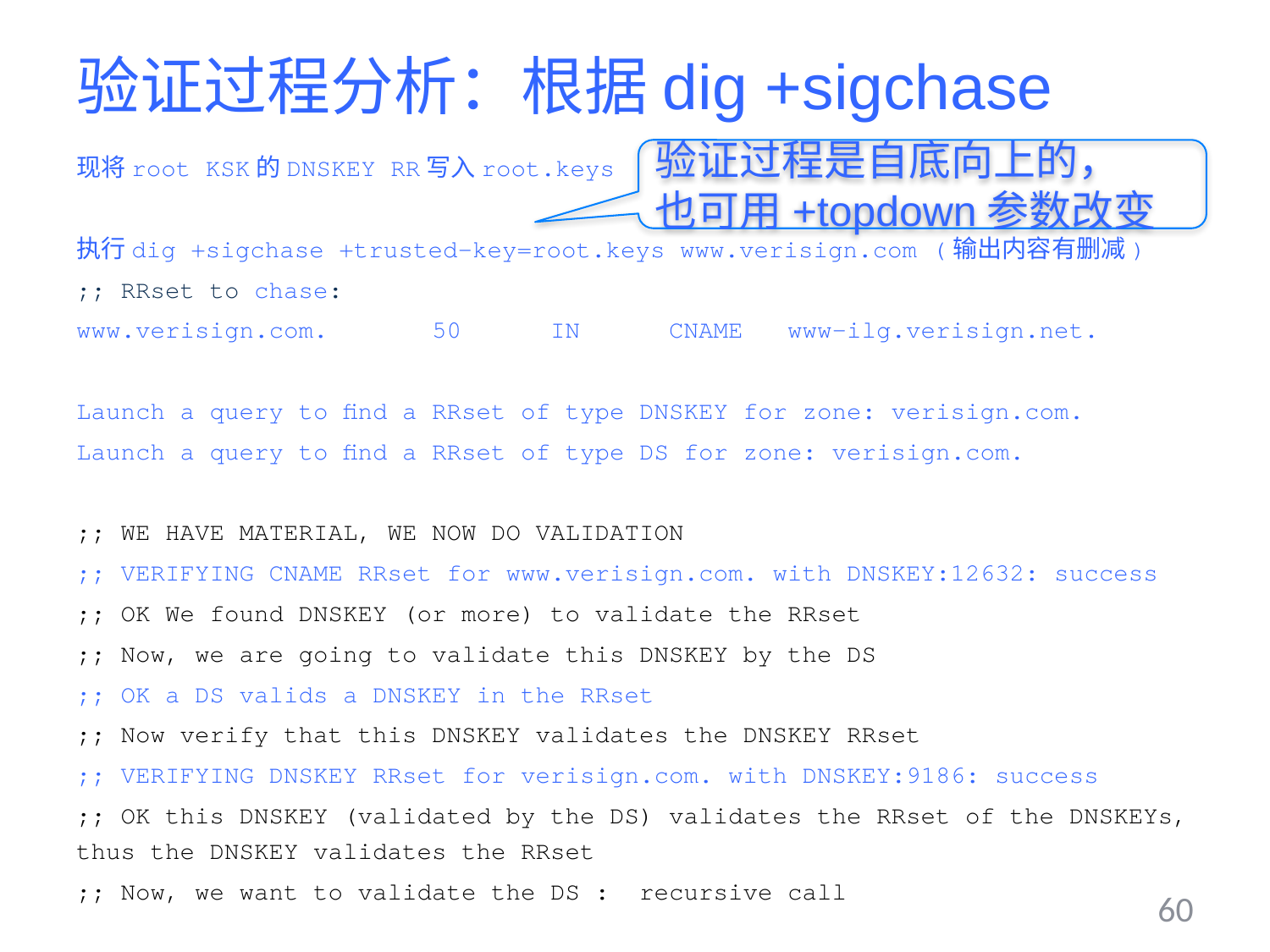

# 验证过程分析：根据dig +sigchase
现将root KSK的DNSKEY RR写入root.keys

执行dig +sigchase +trusted-key=root.keys www.verisign.com (输出内容有删减)
;; RRset to chase:
www.verisign.com.       50      IN      CNAME   www-ilg.verisign.net.

Launch a query to find a RRset of type DNSKEY for zone: verisign.com.
Launch a query to find a RRset of type DS for zone: verisign.com.

;; WE HAVE MATERIAL, WE NOW DO VALIDATION
;; VERIFYING CNAME RRset for www.verisign.com. with DNSKEY:12632: success
;; OK We found DNSKEY (or more) to validate the RRset
;; Now, we are going to validate this DNSKEY by the DS
;; OK a DS valids a DNSKEY in the RRset
;; Now verify that this DNSKEY validates the DNSKEY RRset
;; VERIFYING DNSKEY RRset for verisign.com. with DNSKEY:9186: success
;; OK this DNSKEY (validated by the DS) validates the RRset of the DNSKEYs, thus the DNSKEY validates the RRset
;; Now, we want to validate the DS :  recursive call
验证过程是自底向上的，
也可用+topdown参数改变
60